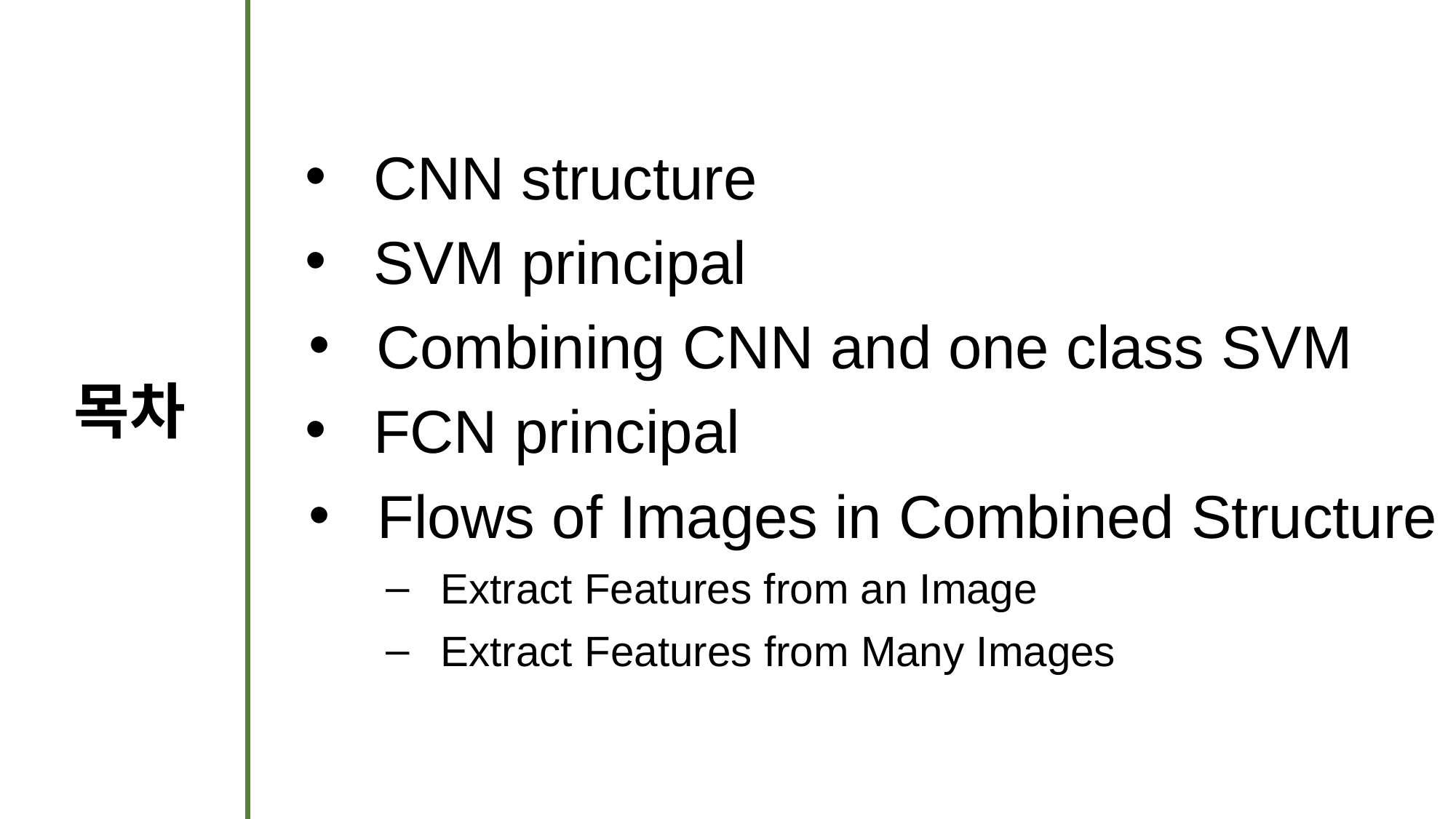

CNN structure
SVM principal
Combining CNN and one class SVM
목차
FCN principal
Flows of Images in Combined Structure
Extract Features from an Image
Extract Features from Many Images